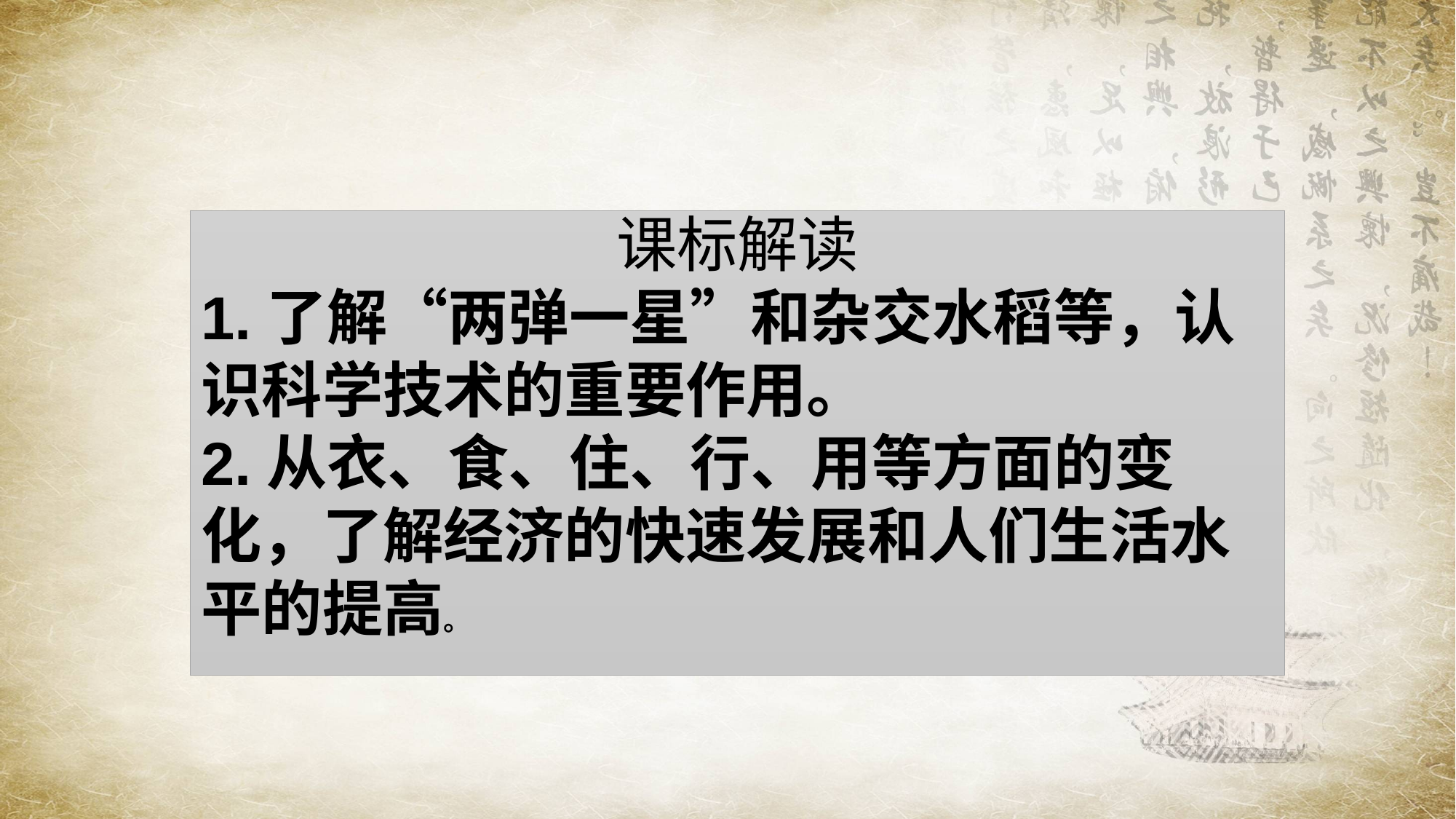

课标解读
1.了解“两弹一星”和杂交水稻等，认识科学技术的重要作用。
2.从衣、食、住、行、用等方面的变化，了解经济的快速发展和人们生活水平的提高。